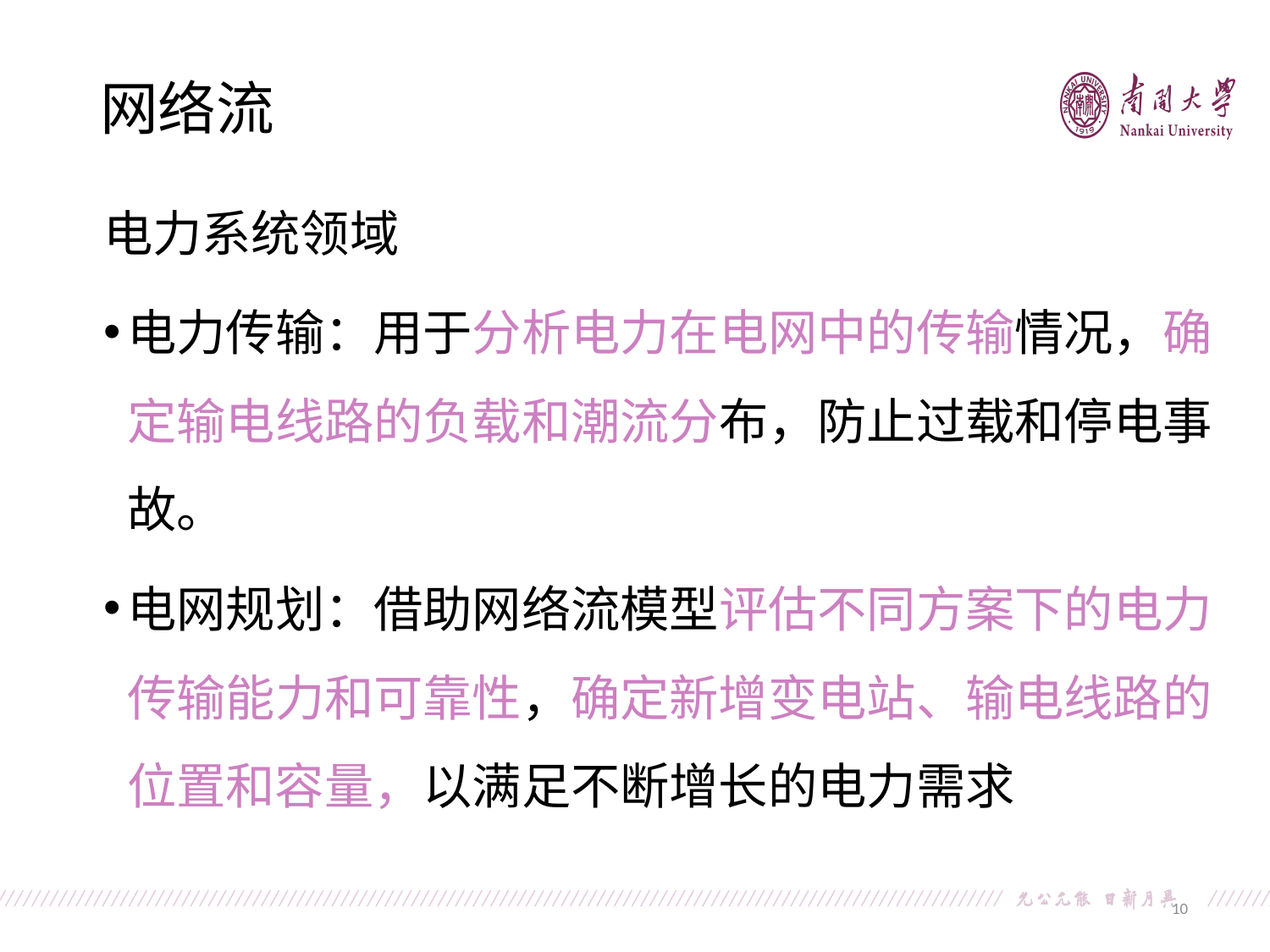

网络流
电力系统领域
电力传输：用于分析电力在电网中的传输情况，确定输电线路的负载和潮流分布，防止过载和停电事故。
电网规划：借助网络流模型评估不同方案下的电力传输能力和可靠性，确定新增变电站、输电线路的位置和容量，以满足不断增长的电力需求
10